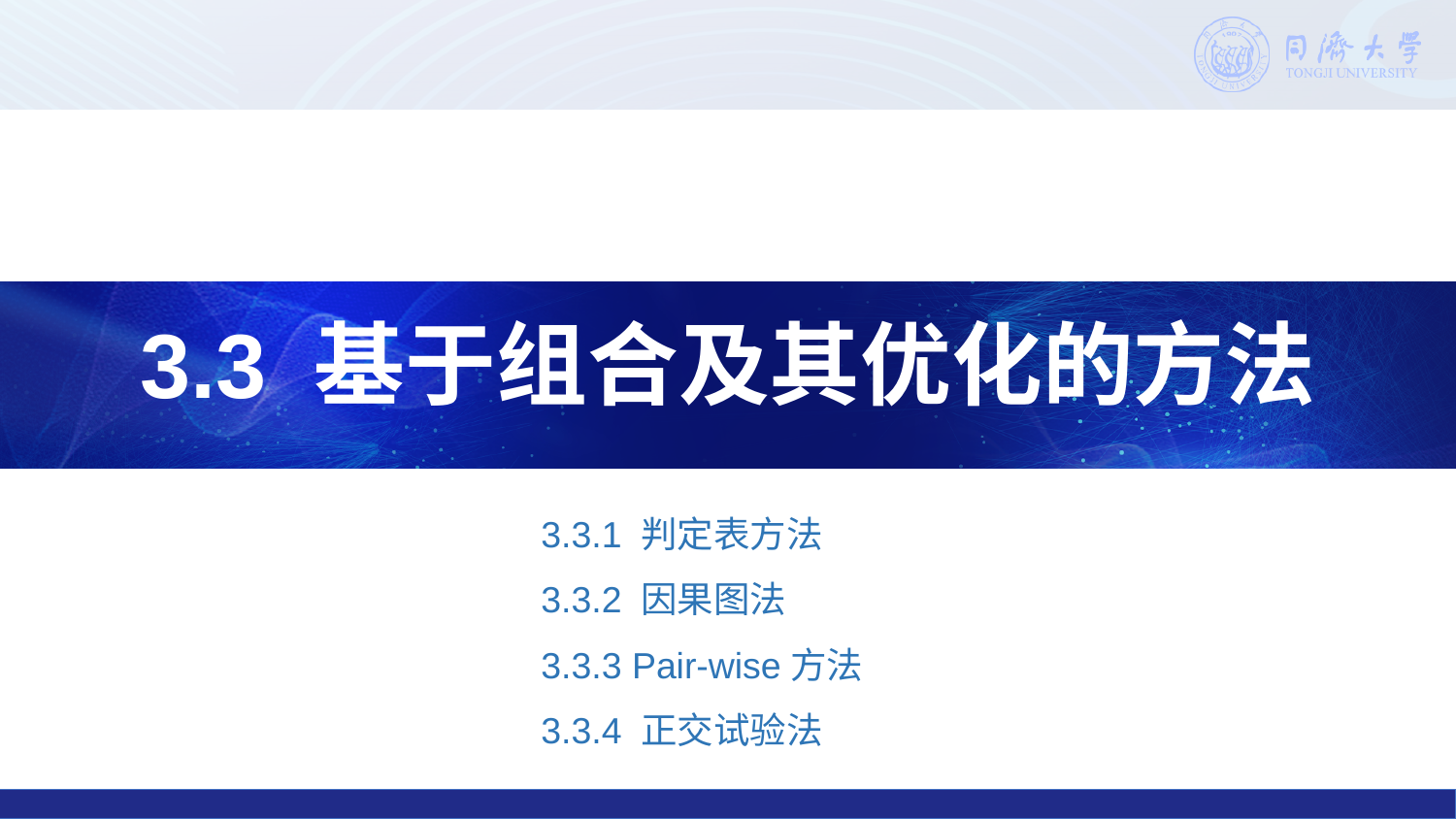

3.3 基于组合及其优化的方法
3.3.1 判定表方法
3.3.2 因果图法
3.3.3 Pair-wise方法
3.3.4 正交试验法